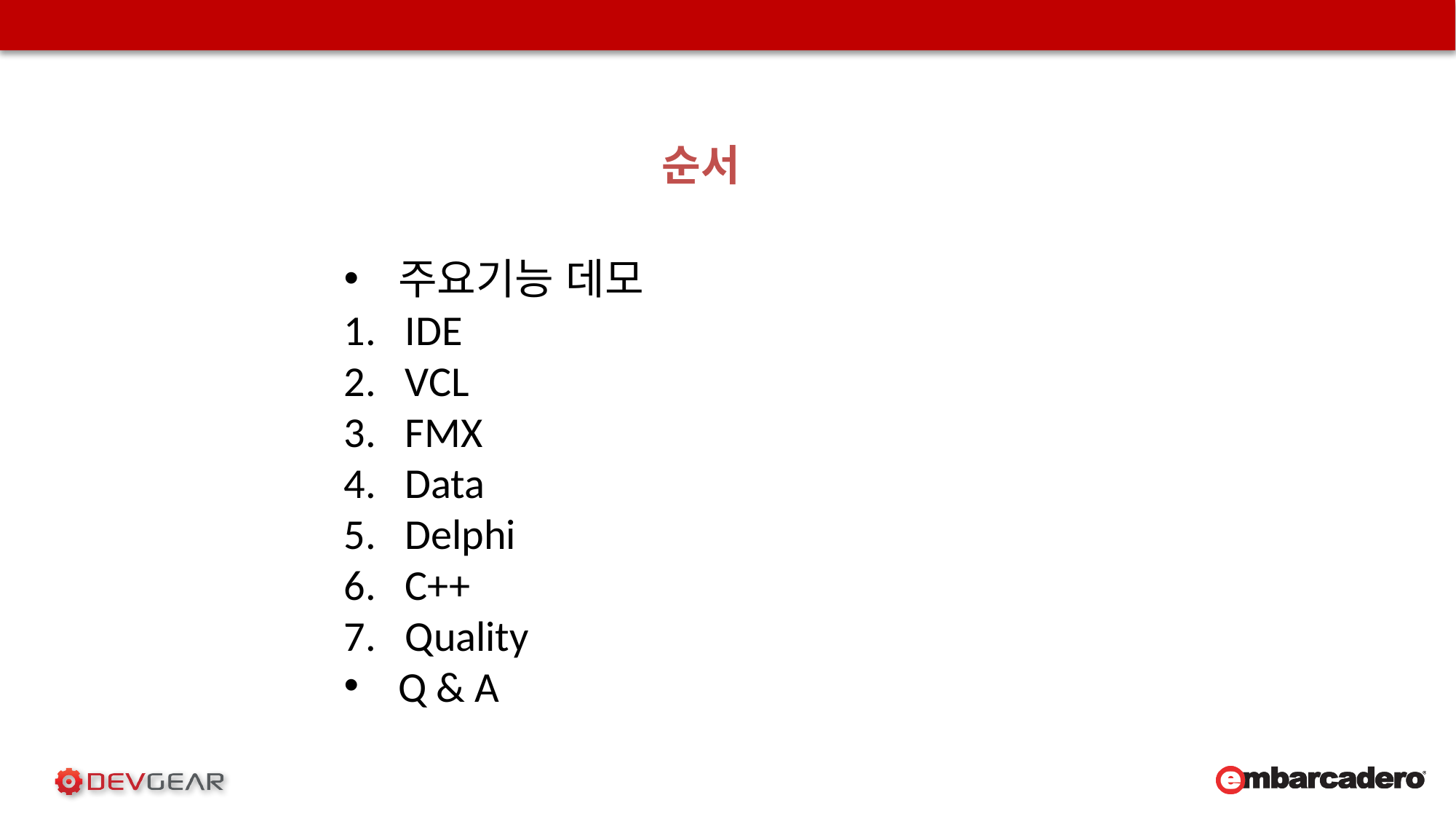

순서
주요기능 데모
IDE
VCL
FMX
Data
Delphi
C++
Quality
Q & A